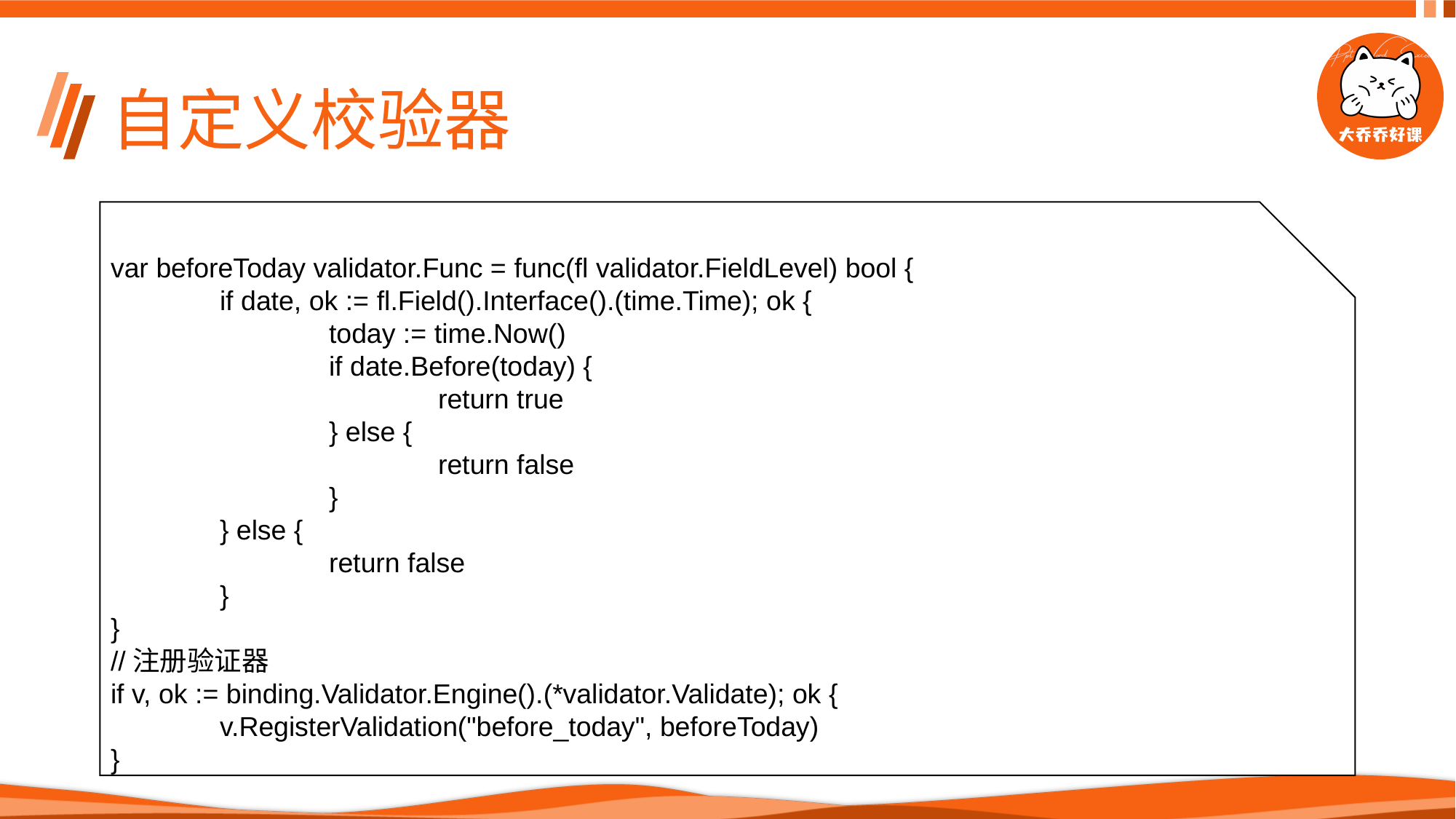

# 自定义校验器
var beforeToday validator.Func = func(fl validator.FieldLevel) bool {
	if date, ok := fl.Field().Interface().(time.Time); ok {
		today := time.Now()
		if date.Before(today) {
			return true
		} else {
			return false
		}
	} else {
		return false
	}
}
//注册验证器
if v, ok := binding.Validator.Engine().(*validator.Validate); ok {
	v.RegisterValidation("before_today", beforeToday)
}